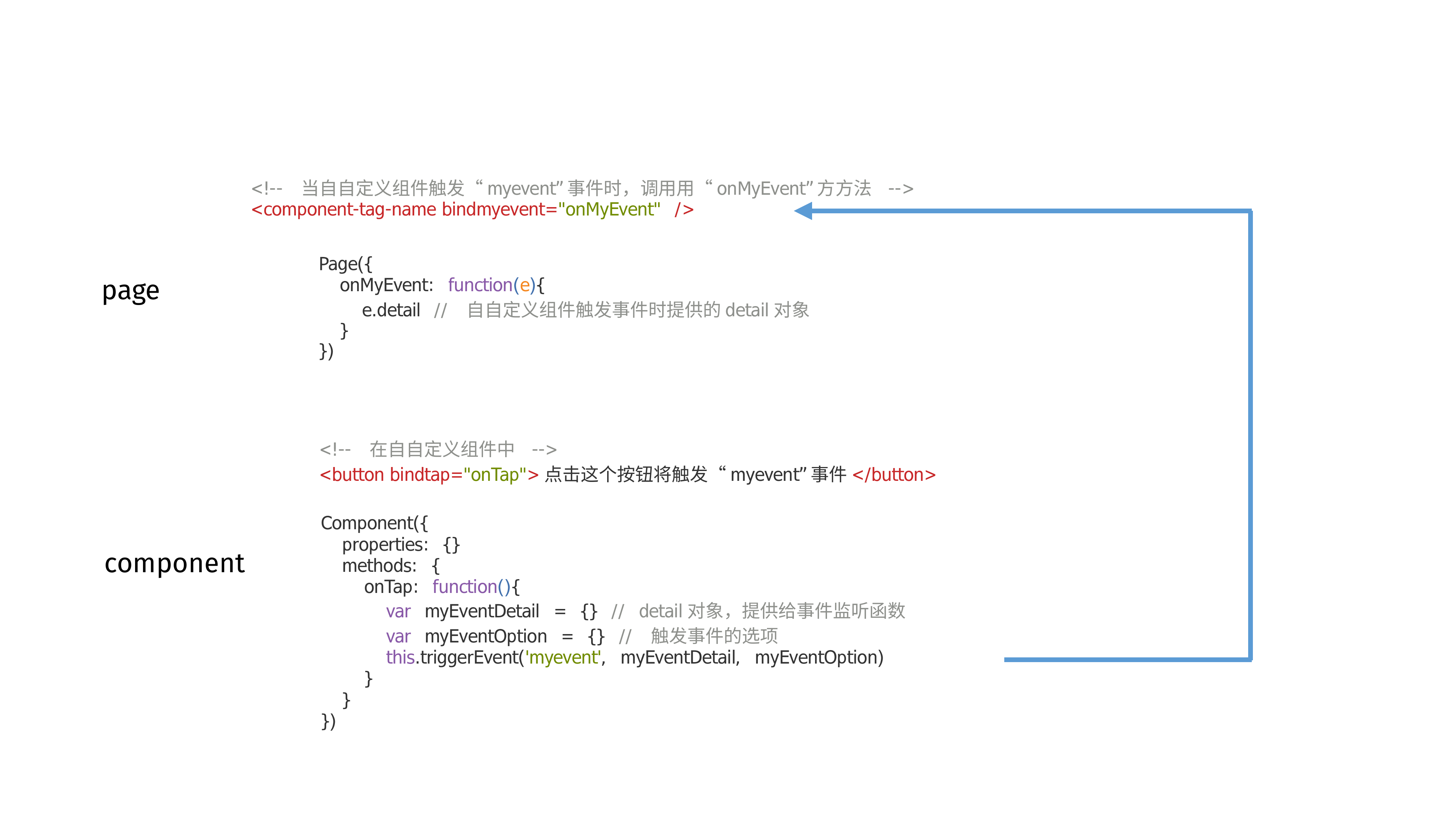

<!--   当⾃自定义组件触发“myevent”事件时，调⽤用“onMyEvent”⽅方法   -->
<component-tag-name bindmyevent="onMyEvent"   />

Page({
		onMyEvent:   function(e){
				e.detail   //   ⾃自定义组件触发事件时提供的detail对象
		}
})

<!--   在⾃自定义组件中   -->
<button bindtap="onTap">点击这个按钮将触发“myevent”事件</button>

	Component({
			properties:   {}
			methods:   {
					onTap:   function(){
						var   myEventDetail   =   {}   //   detail对象，提供给事件监听函数
						var   myEventOption   =   {}   //   触发事件的选项
						this.triggerEvent('myevent',   myEventDetail,   myEventOption)
					}
			}
	})

page

	component